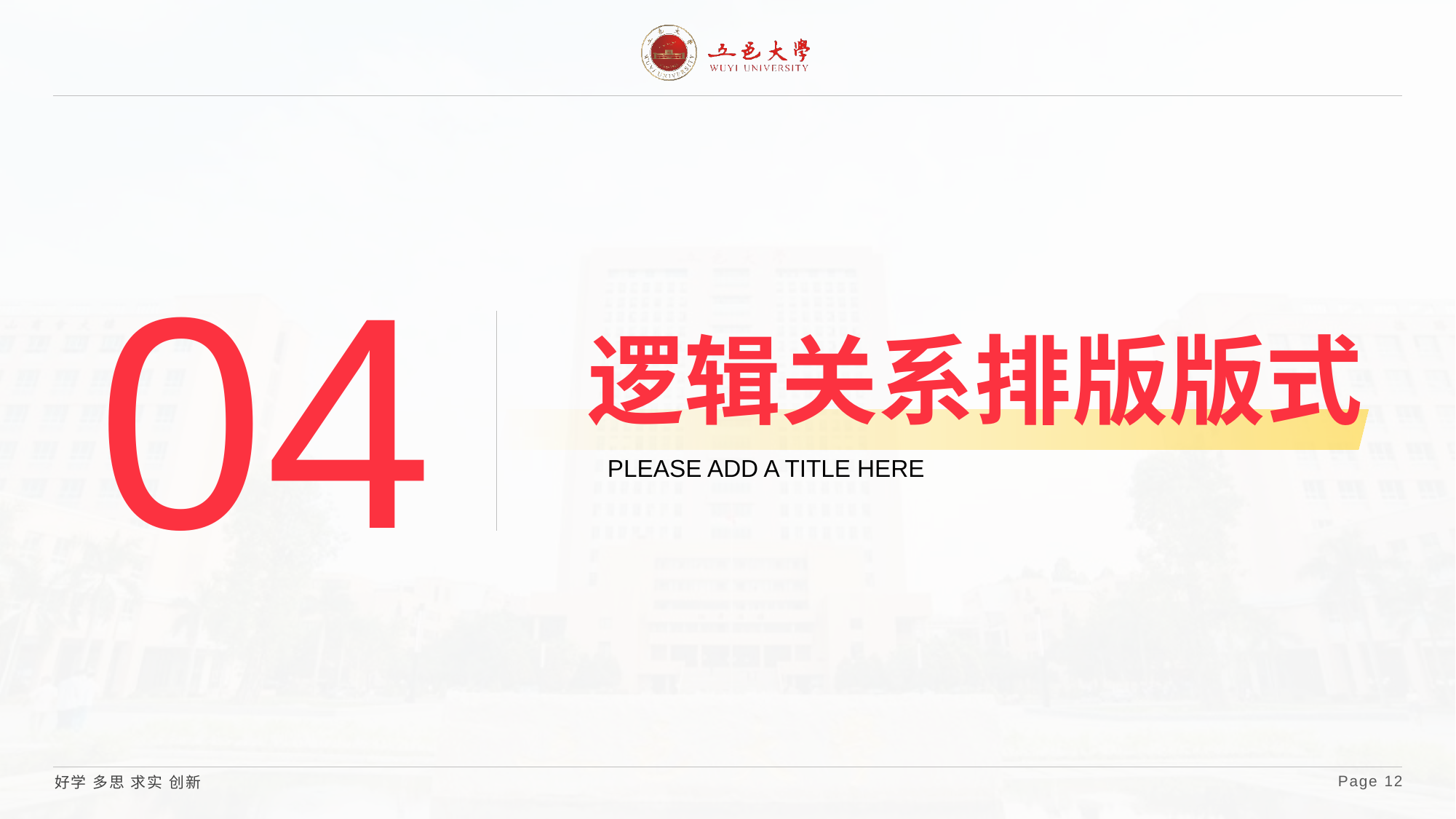

04
逻辑关系排版版式

PLEASE ADD A TITLE HERE